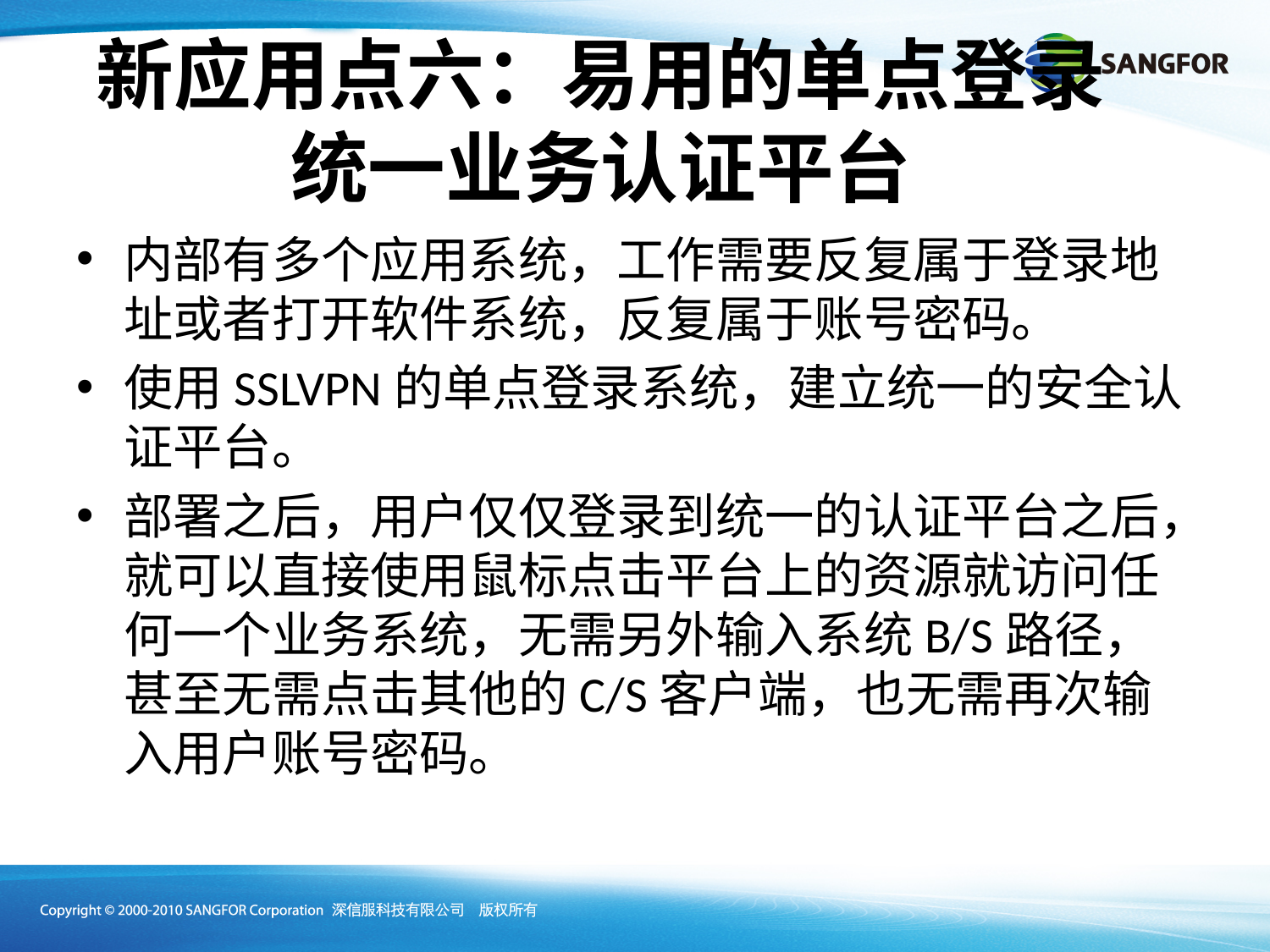

# 新应用点六：易用的单点登录 统一业务认证平台
内部有多个应用系统，工作需要反复属于登录地址或者打开软件系统，反复属于账号密码。
使用SSLVPN的单点登录系统，建立统一的安全认证平台。
部署之后，用户仅仅登录到统一的认证平台之后，就可以直接使用鼠标点击平台上的资源就访问任何一个业务系统，无需另外输入系统B/S路径，甚至无需点击其他的C/S客户端，也无需再次输入用户账号密码。